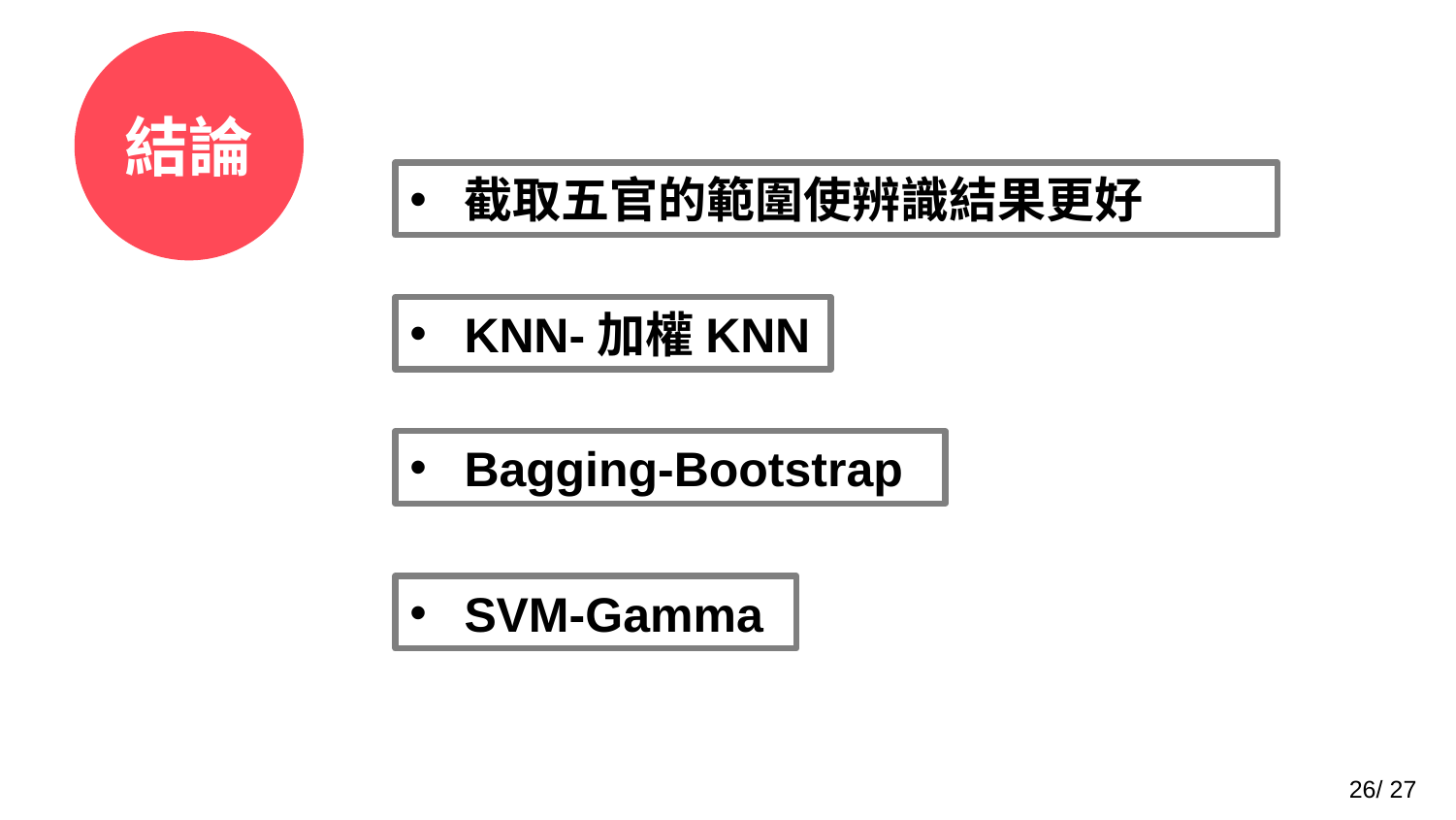

結論
截取五官的範圍使辨識結果更好
KNN-加權KNN
Bagging-Bootstrap
SVM-Gamma
26/ 27